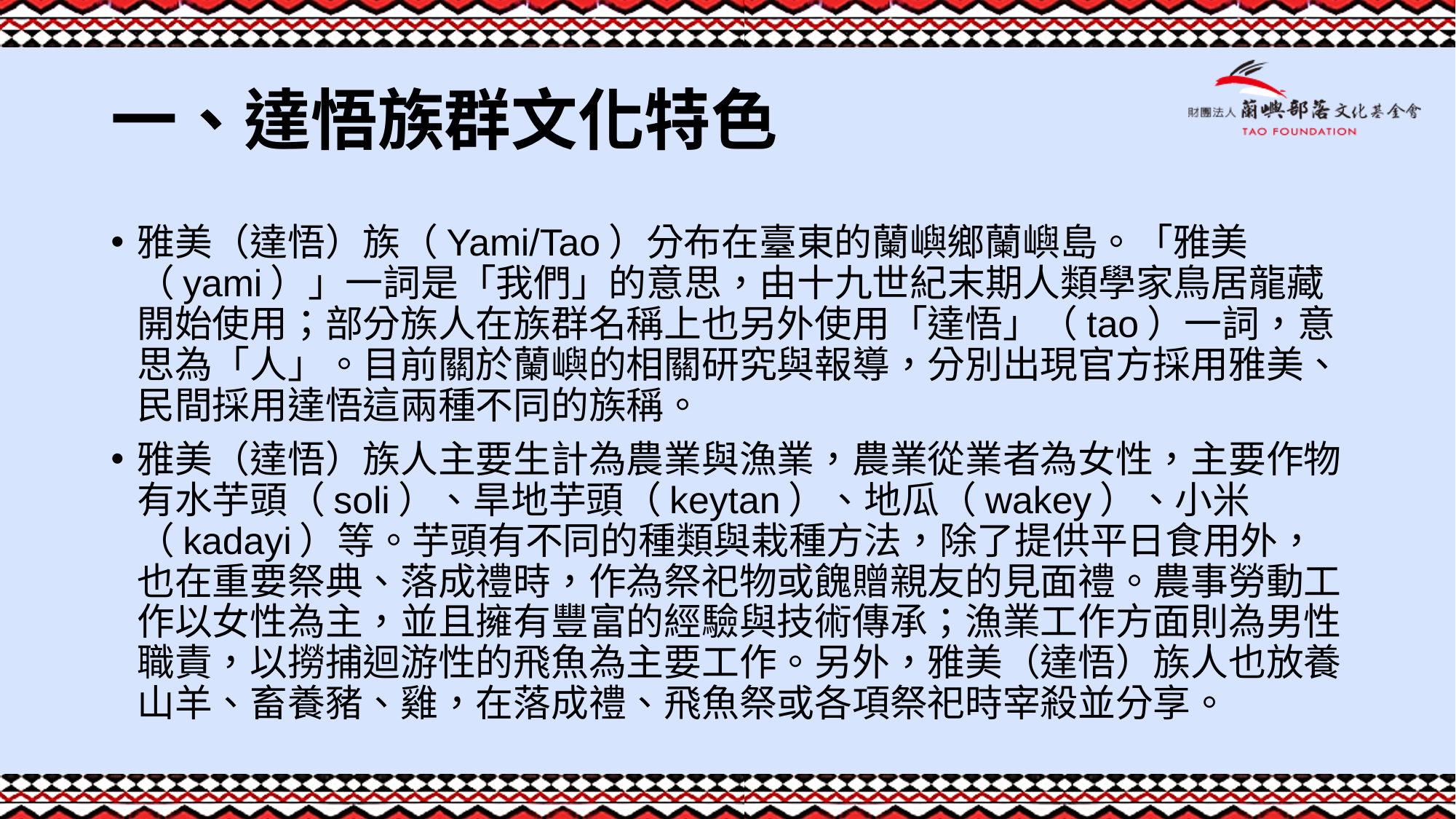

# 一、達悟族群文化特色
雅美（達悟）族（Yami/Tao）分布在臺東的蘭嶼鄉蘭嶼島。「雅美（yami）」一詞是「我們」的意思，由十九世紀末期人類學家鳥居龍藏開始使用；部分族人在族群名稱上也另外使用「達悟」（tao）一詞，意思為「人」。目前關於蘭嶼的相關研究與報導，分別出現官方採用雅美、民間採用達悟這兩種不同的族稱。
雅美（達悟）族人主要生計為農業與漁業，農業從業者為女性，主要作物有水芋頭（soli）、旱地芋頭（keytan）、地瓜（wakey）、小米（kadayi）等。芋頭有不同的種類與栽種方法，除了提供平日食用外，也在重要祭典、落成禮時，作為祭祀物或餽贈親友的見面禮。農事勞動工作以女性為主，並且擁有豐富的經驗與技術傳承；漁業工作方面則為男性職責，以撈捕迴游性的飛魚為主要工作。另外，雅美（達悟）族人也放養山羊、畜養豬、雞，在落成禮、飛魚祭或各項祭祀時宰殺並分享。